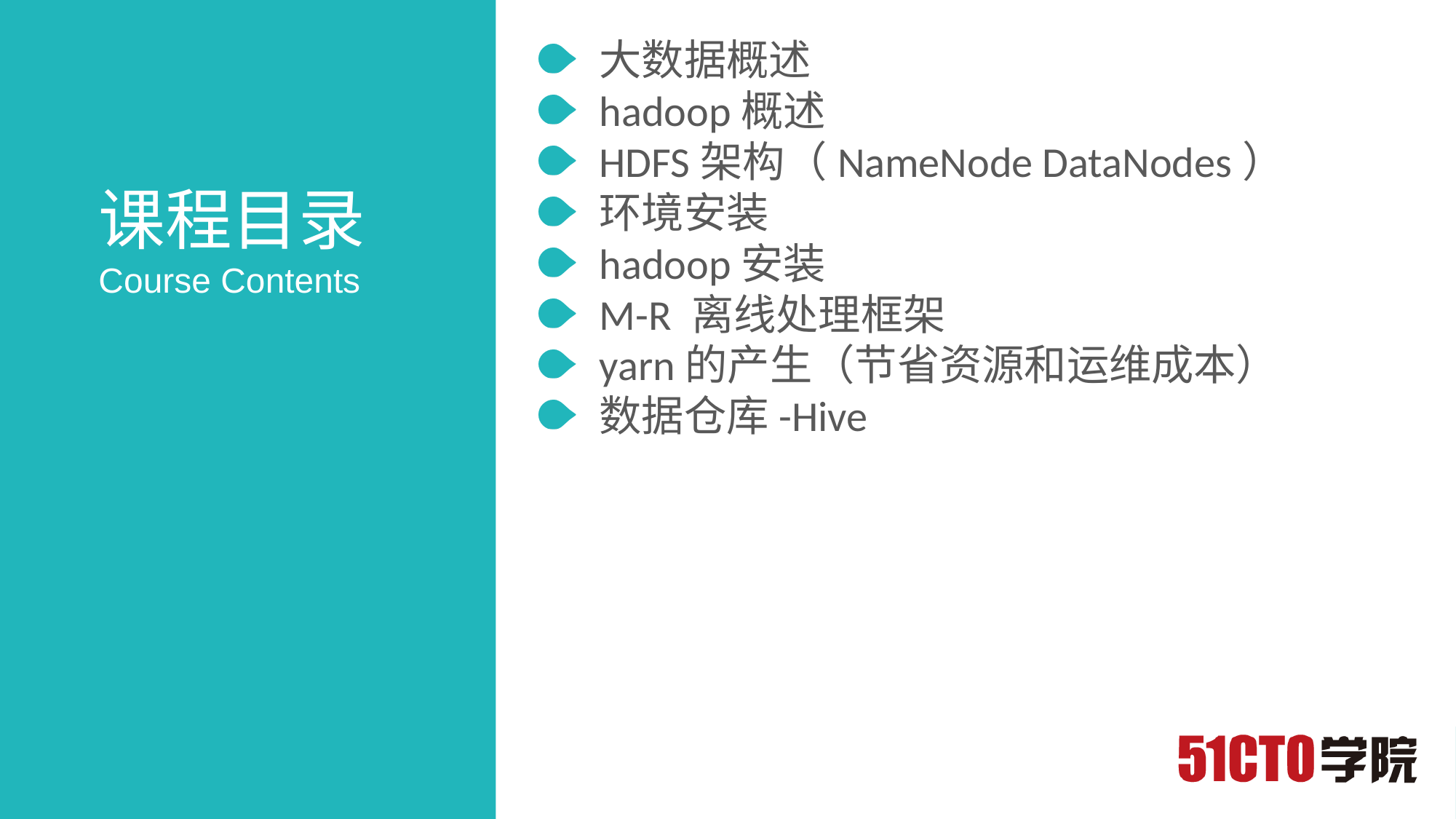

大数据概述
hadoop概述
HDFS架构（NameNode DataNodes）
环境安装
hadoop安装
M-R 离线处理框架
yarn的产生（节省资源和运维成本）
数据仓库-Hive